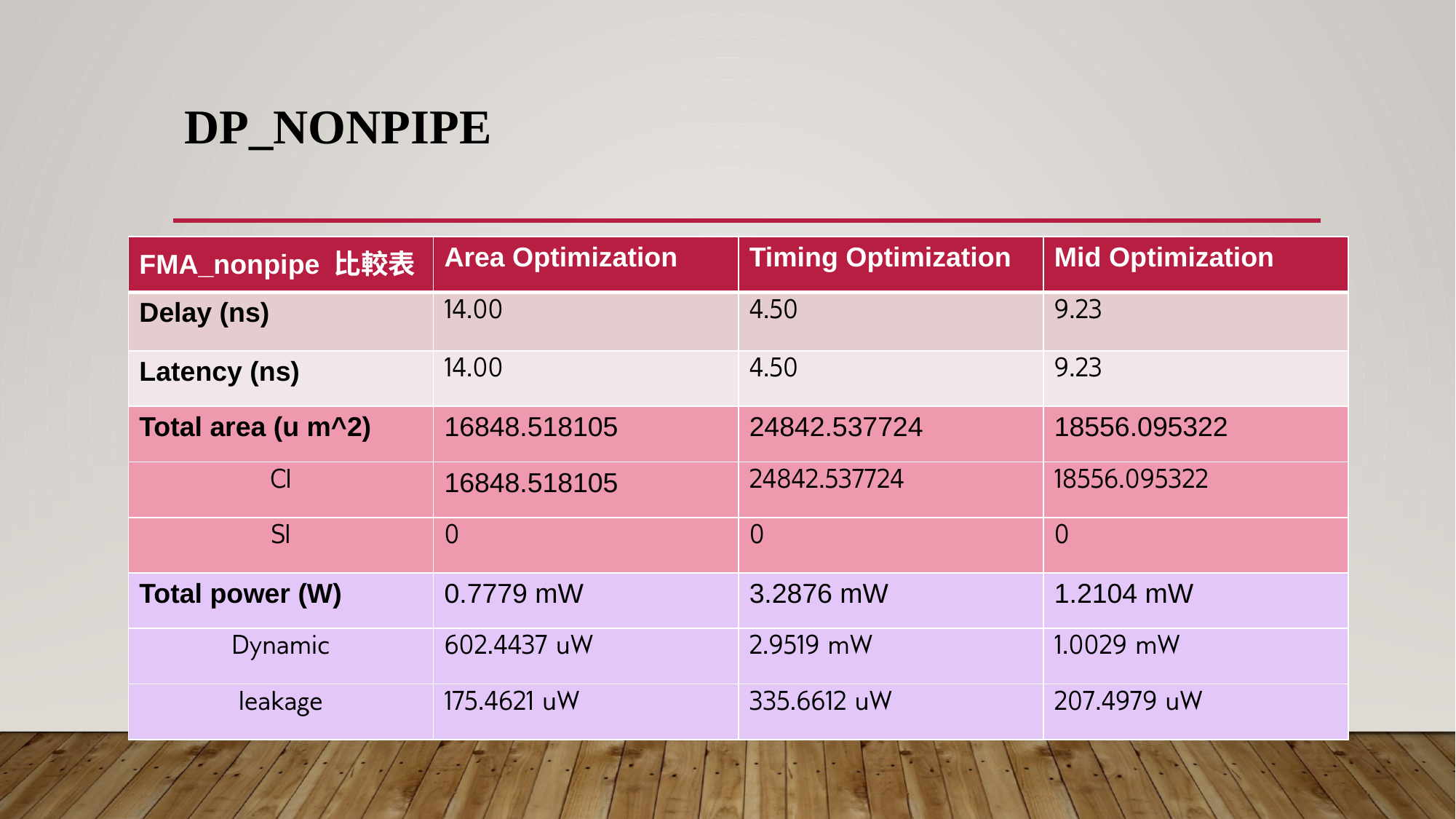

# DP_nonpipe
| FMA\_nonpipe 比較表 | Area Optimization | Timing Optimization | Mid Optimization |
| --- | --- | --- | --- |
| Delay (ns) | 14.00 | 4.50 | 9.23 |
| Latency (ns) | 14.00 | 4.50 | 9.23 |
| Total area (u m^2) | 16848.518105 | 24842.537724 | 18556.095322 |
| Cl | 16848.518105 | 24842.537724 | 18556.095322 |
| Sl | 0 | 0 | 0 |
| Total power (W) | 0.7779 mW | 3.2876 mW | 1.2104 mW |
| Dynamic | 602.4437 uW | 2.9519 mW | 1.0029 mW |
| leakage | 175.4621 uW | 335.6612 uW | 207.4979 uW |